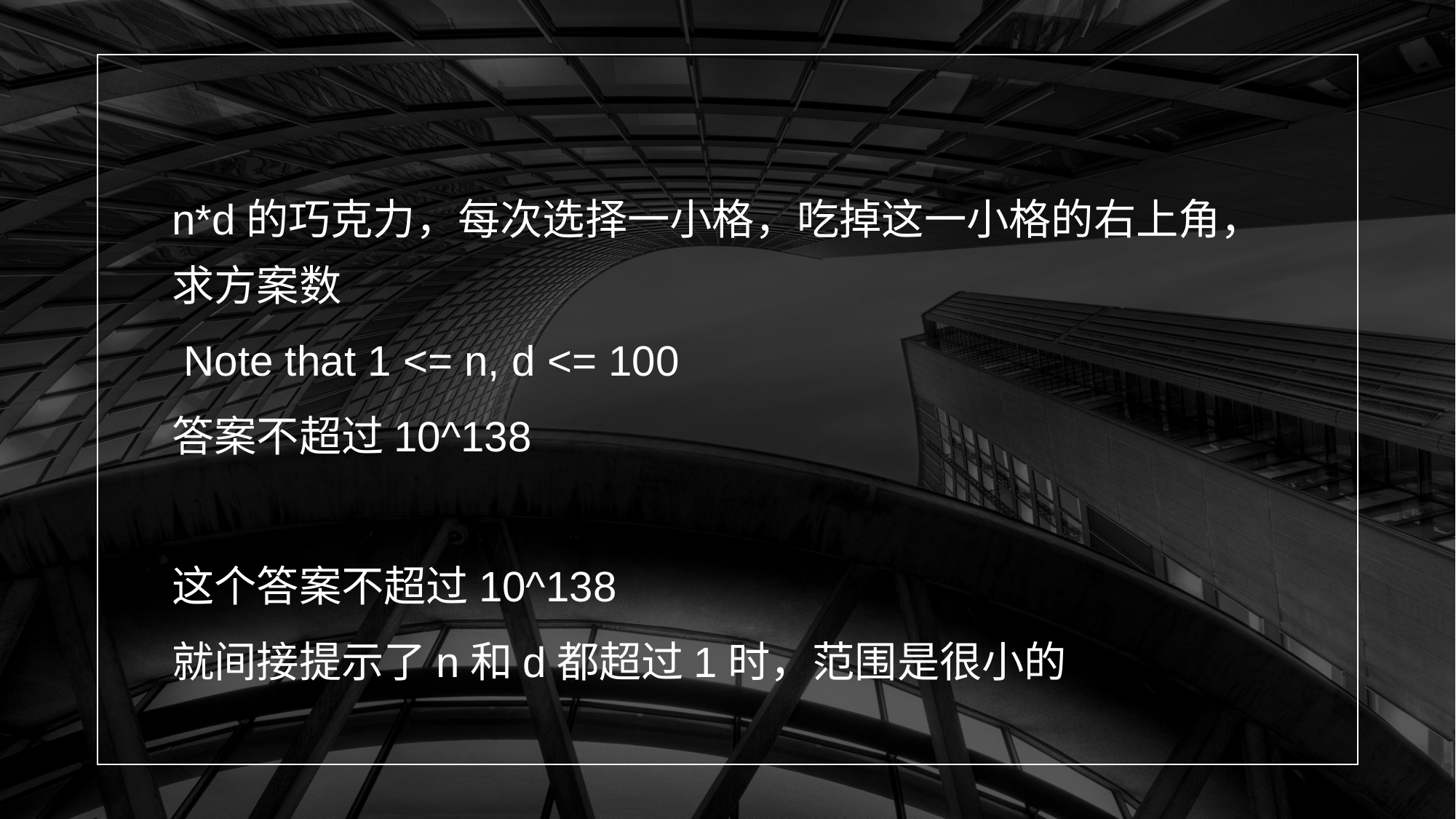

n*d的巧克力，每次选择一小格，吃掉这一小格的右上角，求方案数
 Note that 1 <= n, d <= 100
答案不超过10^138

这个答案不超过10^138
就间接提示了n和d都超过1时，范围是很小的